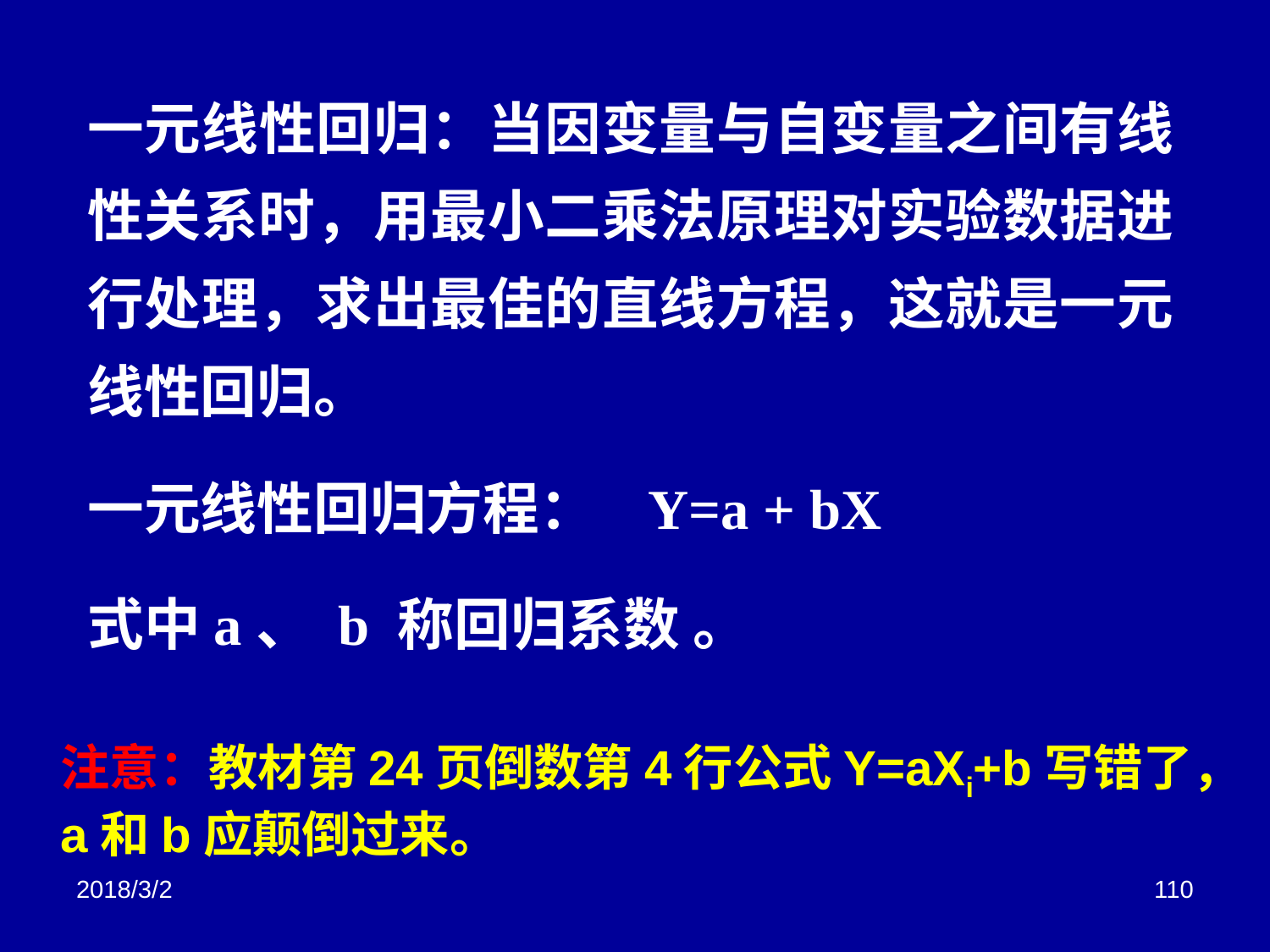

一元线性回归：当因变量与自变量之间有线性关系时，用最小二乘法原理对实验数据进行处理，求出最佳的直线方程，这就是一元线性回归。
一元线性回归方程：   Y=a + bX
式中a、 b 称回归系数 。

注意：教材第24页倒数第4行公式Y=aXi+b写错了，a和b应颠倒过来。
2018/3/2
110